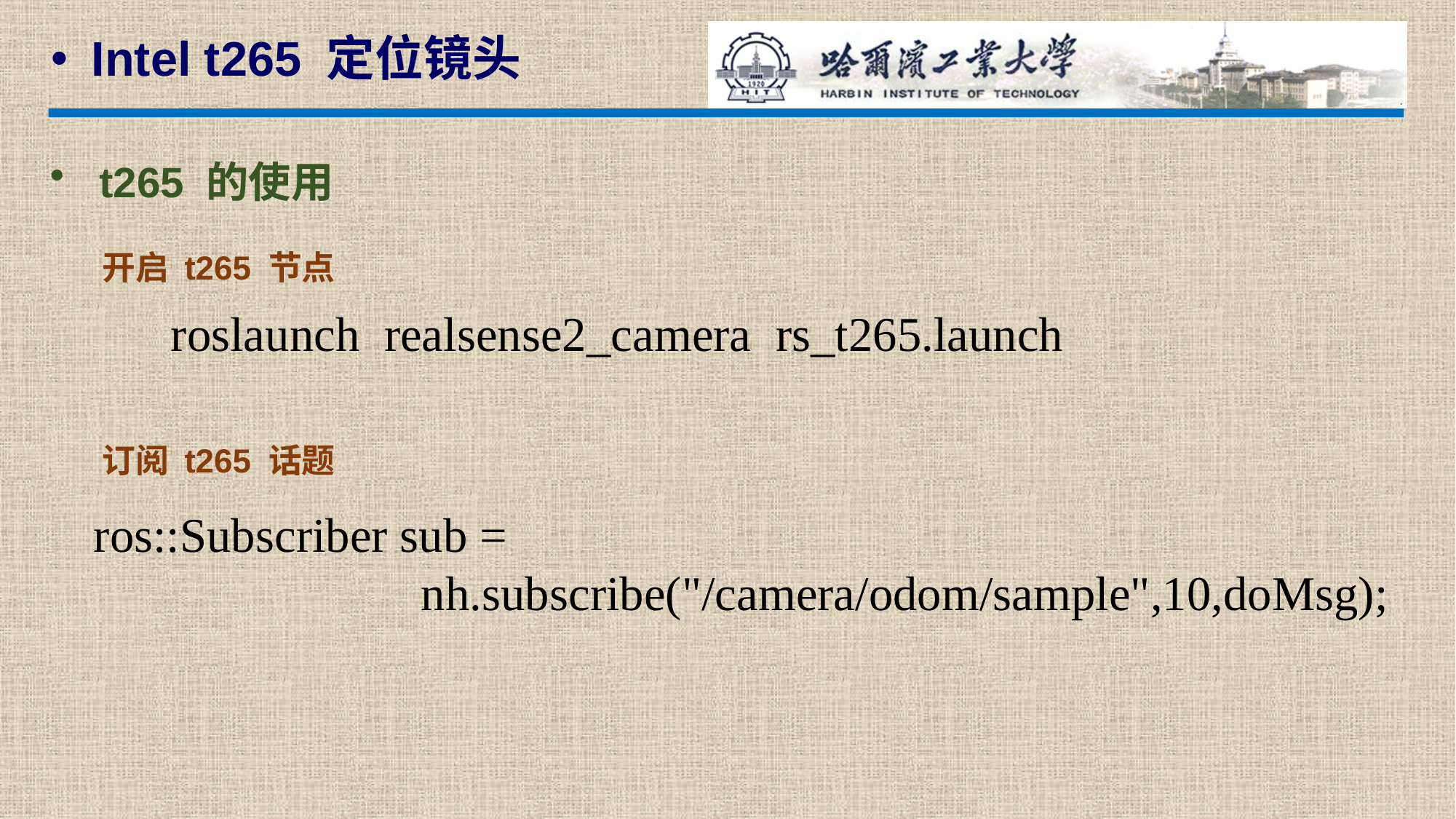

Intel t265 定位镜头
  t265 的使用
开启 t265 节点
roslaunch  realsense2_camera  rs_t265.launch
订阅 t265 话题
ros::Subscriber sub =
			nh.subscribe("/camera/odom/sample",10,doMsg);